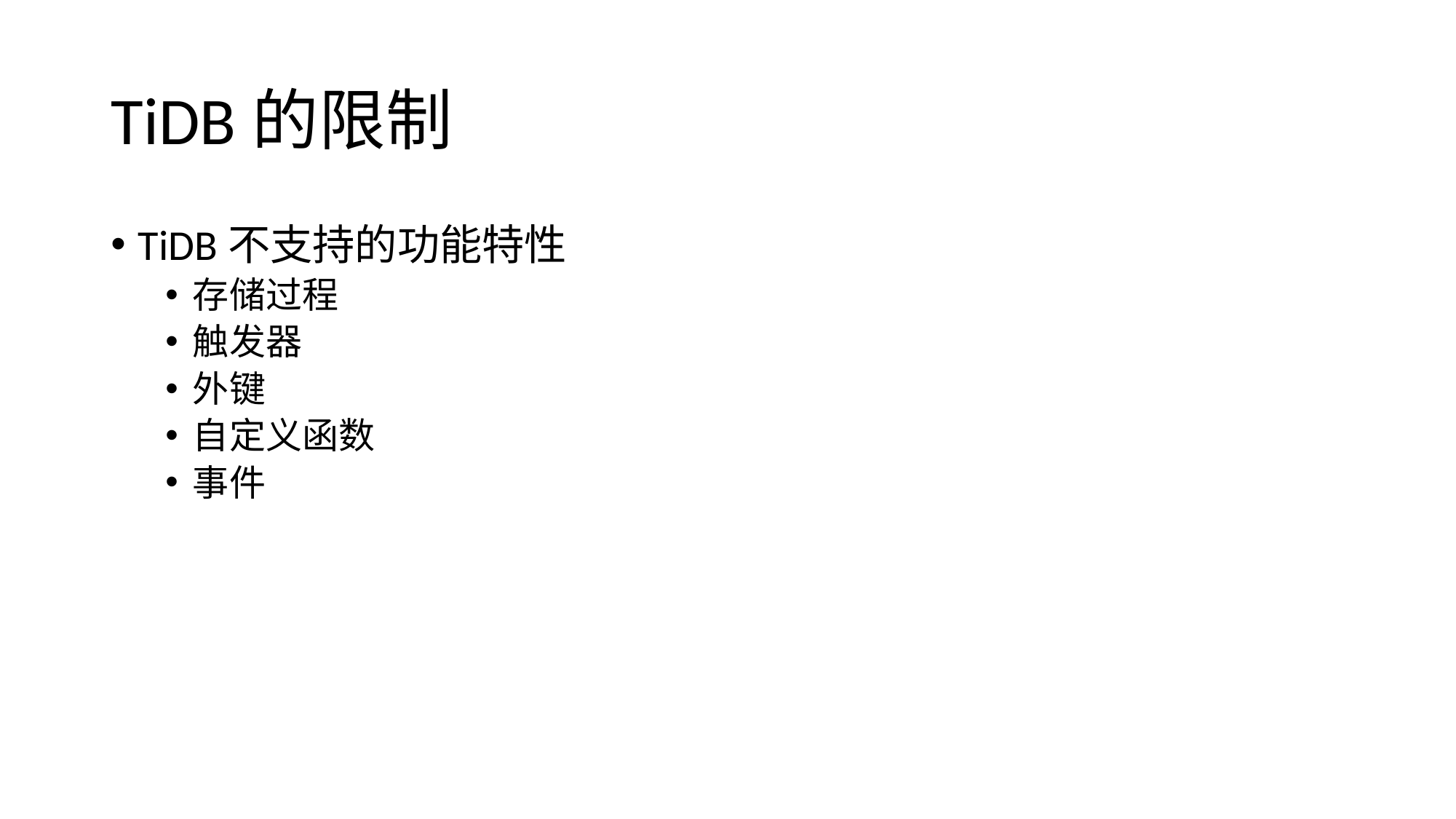

# TiDB的限制
TiDB不支持的功能特性
存储过程
触发器
外键
自定义函数
事件